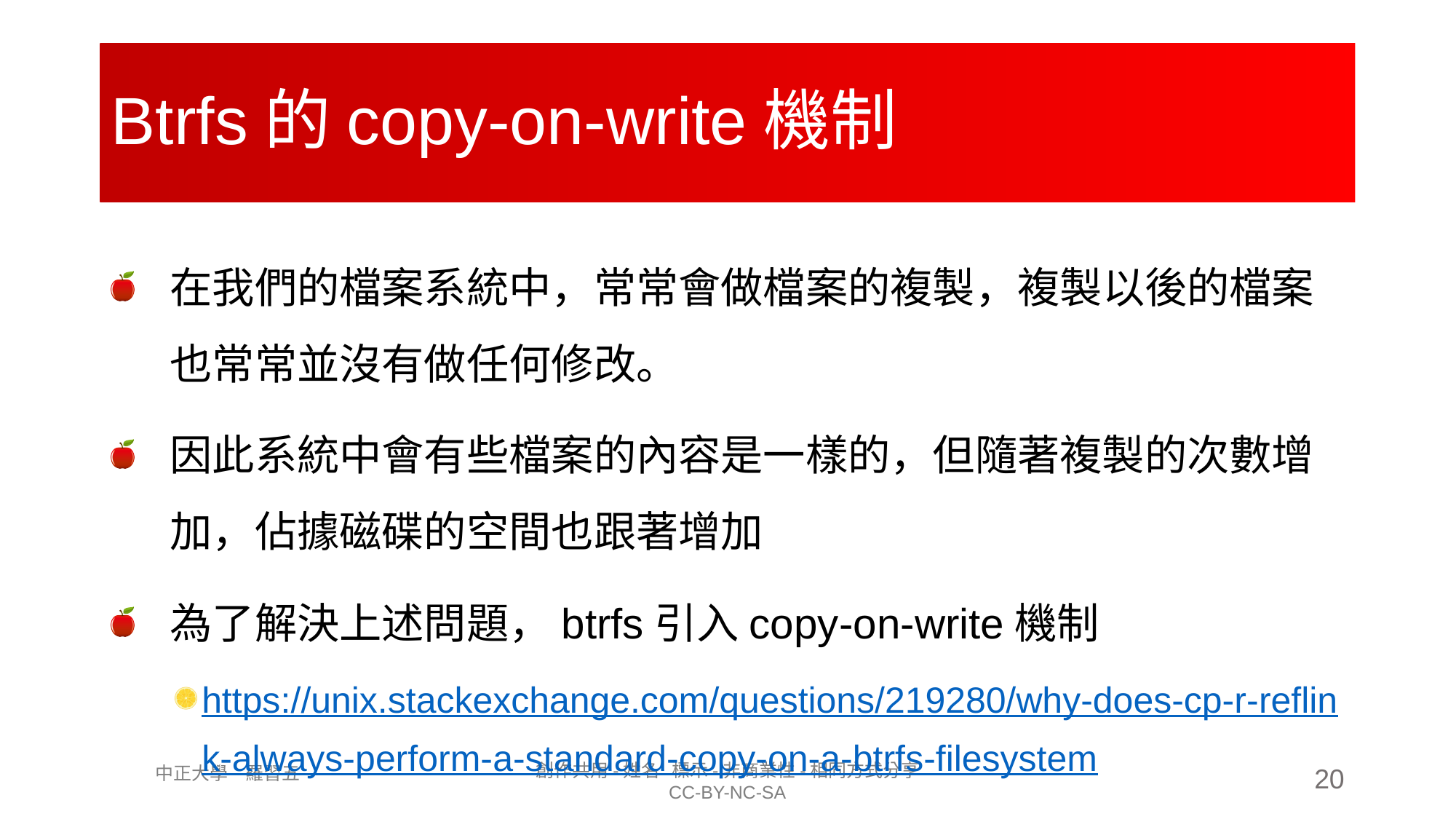

# Btrfs的copy-on-write機制
在我們的檔案系統中，常常會做檔案的複製，複製以後的檔案也常常並沒有做任何修改。
因此系統中會有些檔案的內容是一樣的，但隨著複製的次數增加，佔據磁碟的空間也跟著增加
為了解決上述問題，btrfs引入copy-on-write機制
https://unix.stackexchange.com/questions/219280/why-does-cp-r-reflink-always-perform-a-standard-copy-on-a-btrfs-filesystem